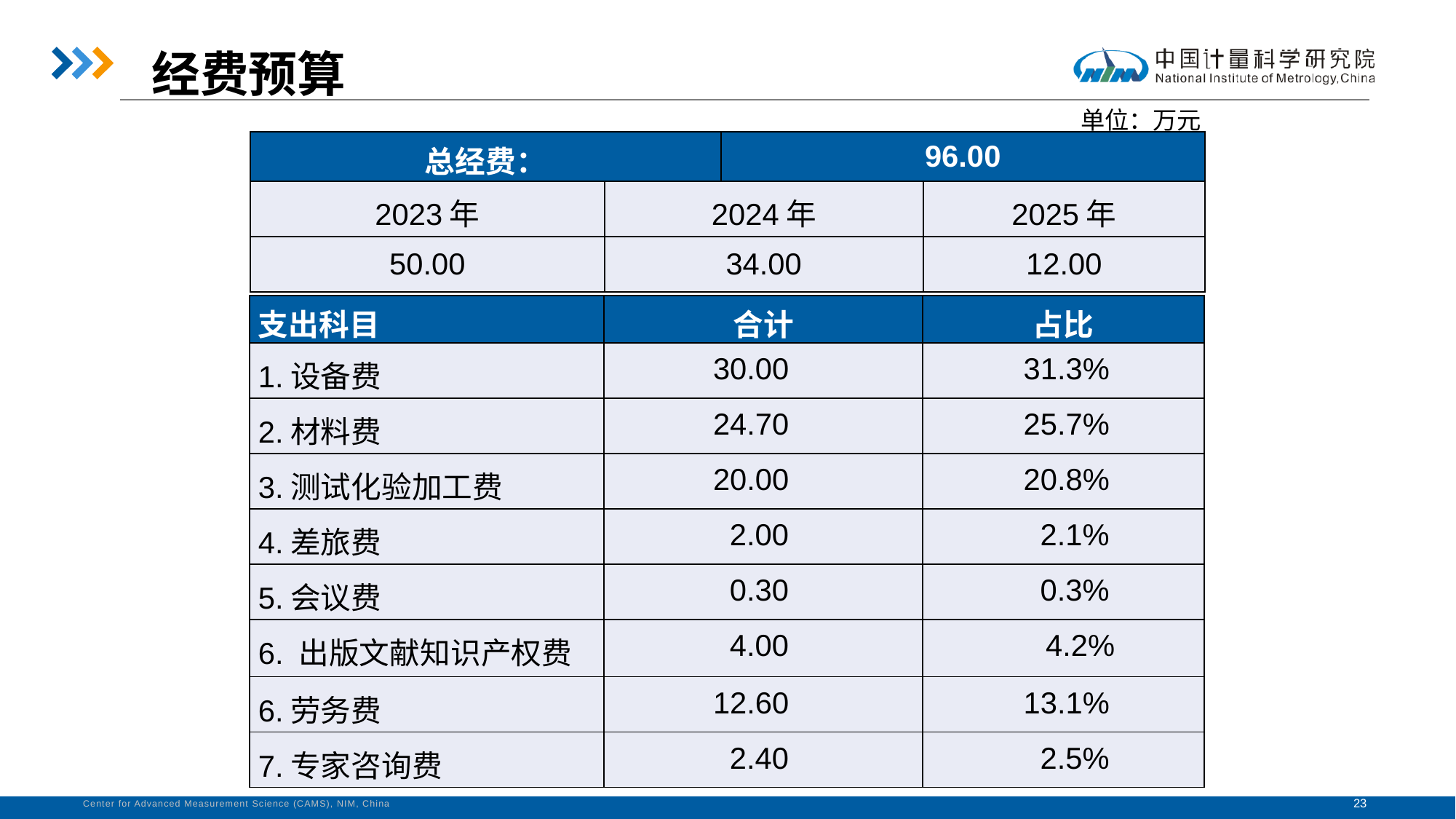

经费预算
单位：万元
| 总经费： |  | 96.00 |  |
| --- | --- | --- | --- |
| 2023年 | 2024年 |  | 2025年 |
| 50.00 | 34.00 |  | 12.00 |
| 支出科目 | 合计 | 占比 |
| --- | --- | --- |
| 1.设备费 | 30.00 | 31.3% |
| 2.材料费 | 24.70 | 25.7% |
| 3.测试化验加工费 | 20.00 | 20.8% |
| 4.差旅费 | 2.00 | 2.1% |
| 5.会议费 | 0.30 | 0.3% |
| 6. 出版文献知识产权费 | 4.00 | 4.2% |
| 6.劳务费 | 12.60 | 13.1% |
| 7.专家咨询费 | 2.40 | 2.5% |